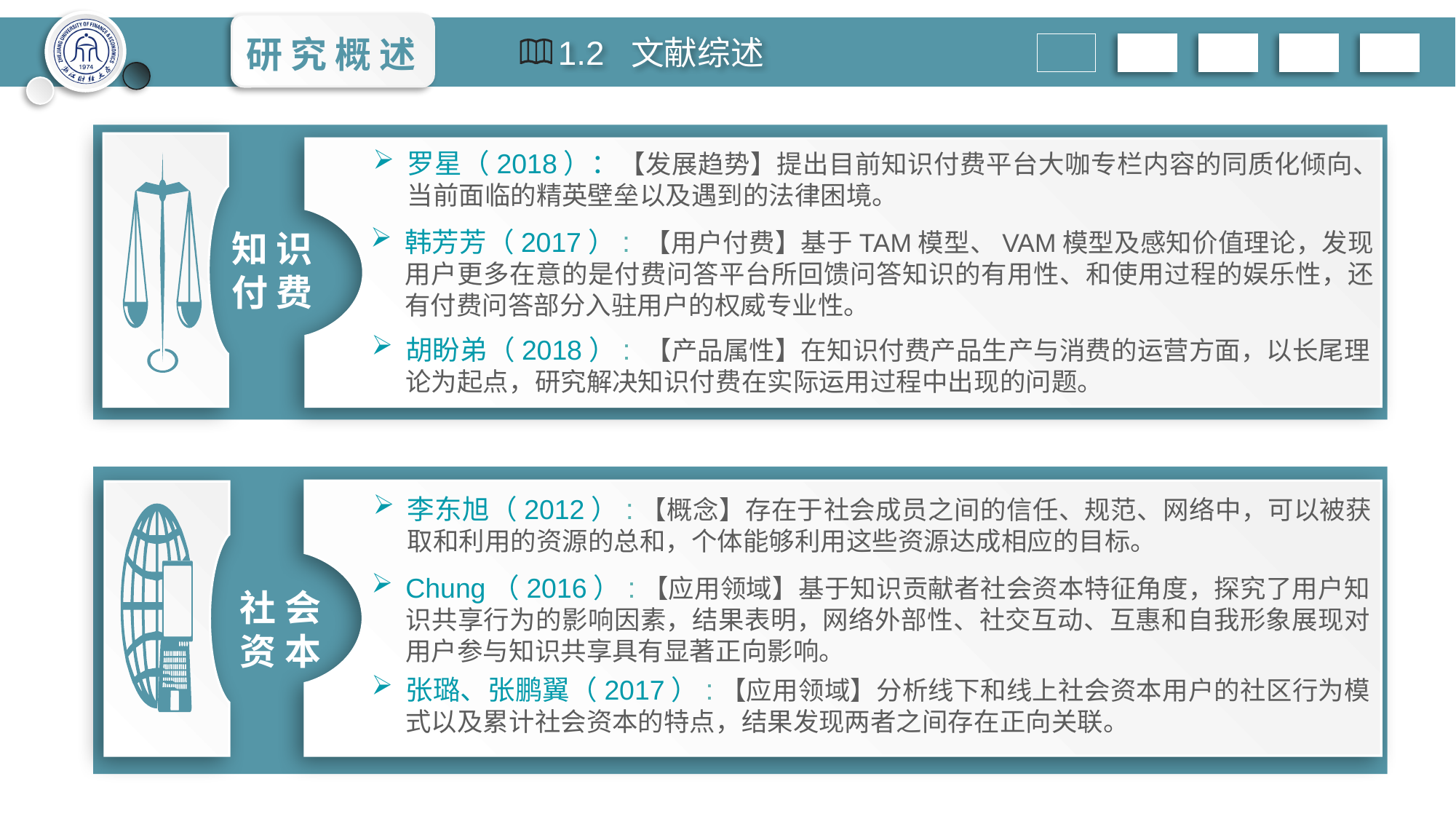

研 究 概 述

1.2  文献综述

知 识付 费

罗星（2018）：【发展趋势】提出目前知识付费平台大咖专栏内容的同质化倾向、当前面临的精英壁垒以及遇到的法律困境。
韩芳芳（2017）: 【用户付费】基于TAM模型、VAM模型及感知价值理论，发现用户更多在意的是付费问答平台所回馈问答知识的有用性、和使用过程的娱乐性，还有付费问答部分入驻用户的权威专业性。
胡盼弟（2018）: 【产品属性】在知识付费产品生产与消费的运营方面，以长尾理论为起点，研究解决知识付费在实际运用过程中出现的问题。

社 会资 本
李东旭（2012）:【概念】存在于社会成员之间的信任、规范、网络中，可以被获取和利用的资源的总和，个体能够利用这些资源达成相应的目标。

Chung（2016）:【应用领域】基于知识贡献者社会资本特征角度，探究了用户知识共享行为的影响因素，结果表明，网络外部性、社交互动、互惠和自我形象展现对用户参与知识共享具有显著正向影响。
张璐、张鹏翼（2017）:【应用领域】分析线下和线上社会资本用户的社区行为模式以及累计社会资本的特点，结果发现两者之间存在正向关联。